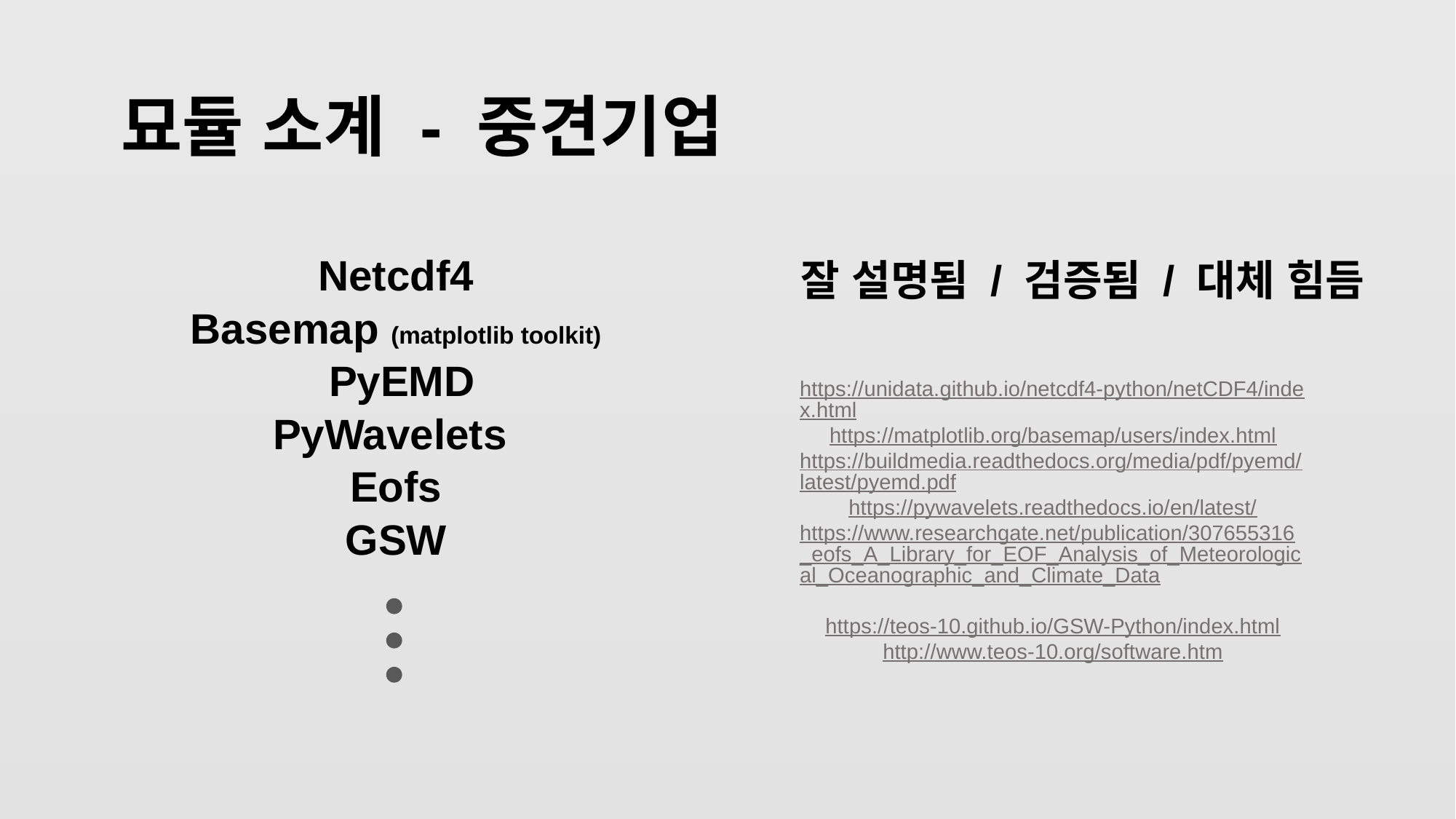

# 묘듈 소계 - 중견기업
Netcdf4

Basemap (matplotlib toolkit)

 PyEMD

PyWavelets

Eofs

GSW
 잘 설명됨 / 검증됨 / 대체 힘듬

https://unidata.github.io/netcdf4-python/netCDF4/index.html
https://matplotlib.org/basemap/users/index.html
https://buildmedia.readthedocs.org/media/pdf/pyemd/latest/pyemd.pdf
https://pywavelets.readthedocs.io/en/latest/
https://www.researchgate.net/publication/307655316_eofs_A_Library_for_EOF_Analysis_of_Meteorological_Oceanographic_and_Climate_Data
https://teos-10.github.io/GSW-Python/index.html
http://www.teos-10.org/software.htm